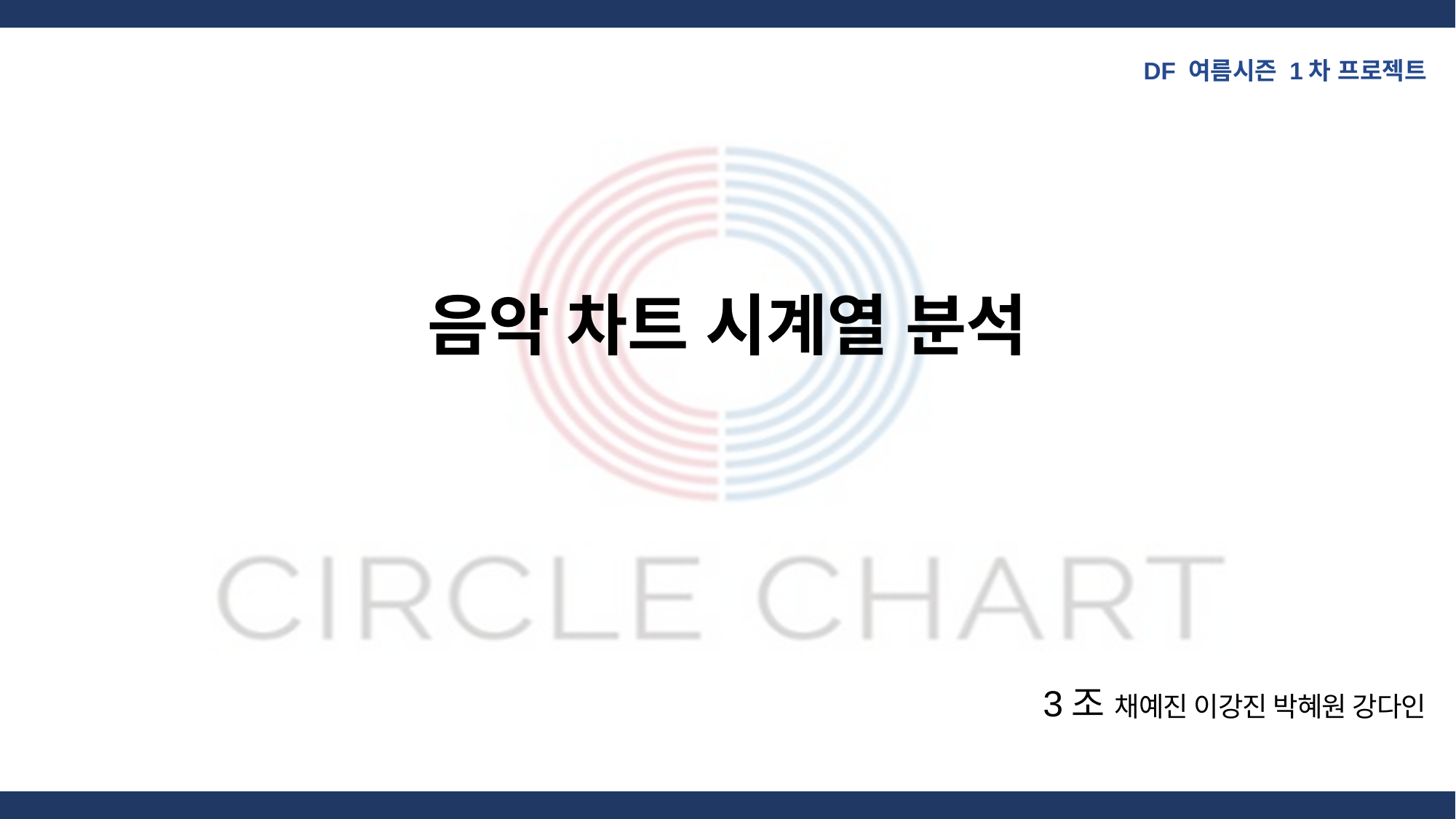

DF 여름시즌 1차 프로젝트
음악 차트 시계열 분석
3조 채예진 이강진 박혜원 강다인